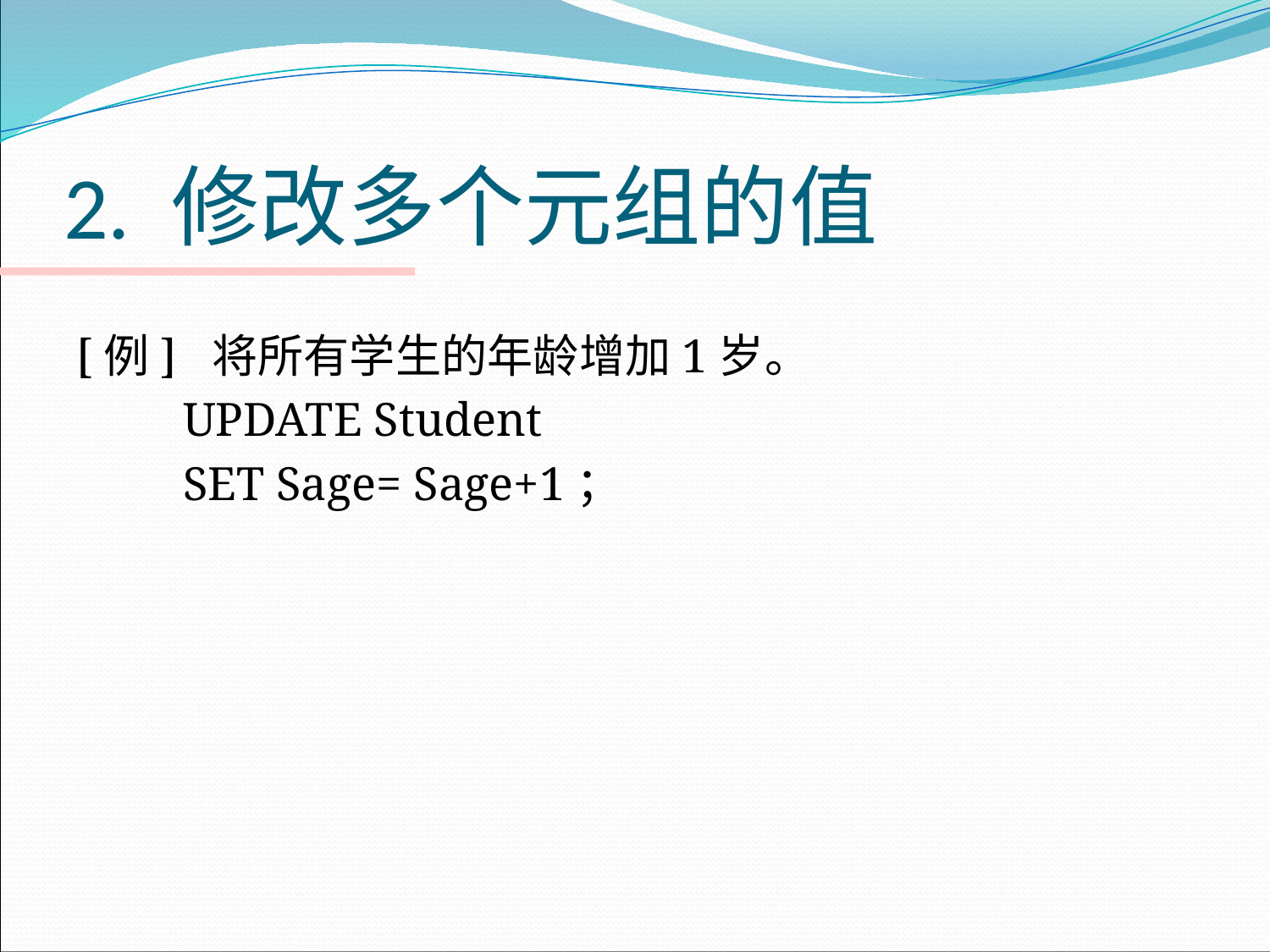

# 2. 修改多个元组的值

[例]  将所有学生的年龄增加1岁。
         UPDATE Student
         SET Sage= Sage+1；

366